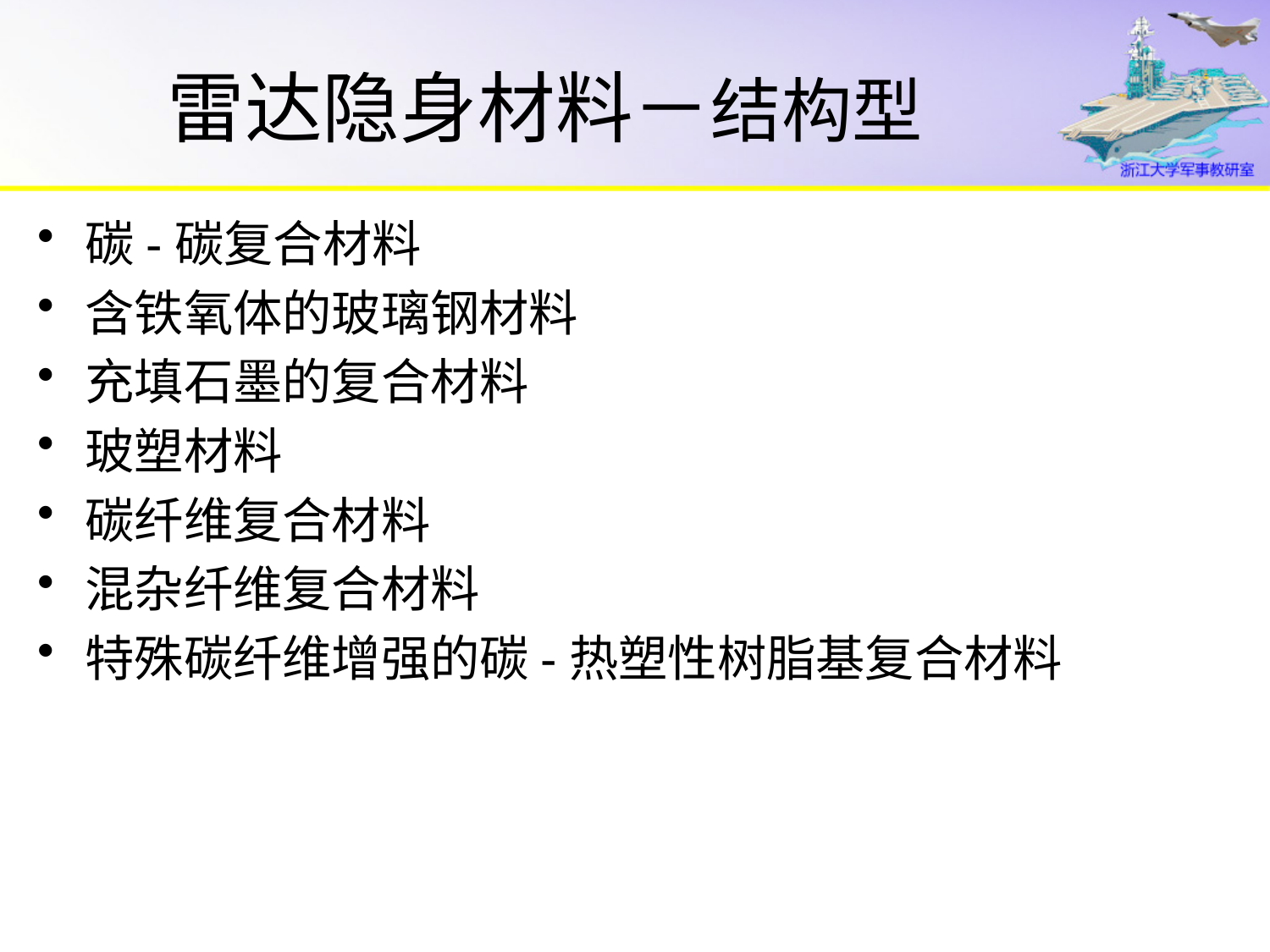

# 雷达隐身材料－结构型
碳-碳复合材料
含铁氧体的玻璃钢材料
充填石墨的复合材料
玻塑材料
碳纤维复合材料
混杂纤维复合材料
特殊碳纤维增强的碳-热塑性树脂基复合材料